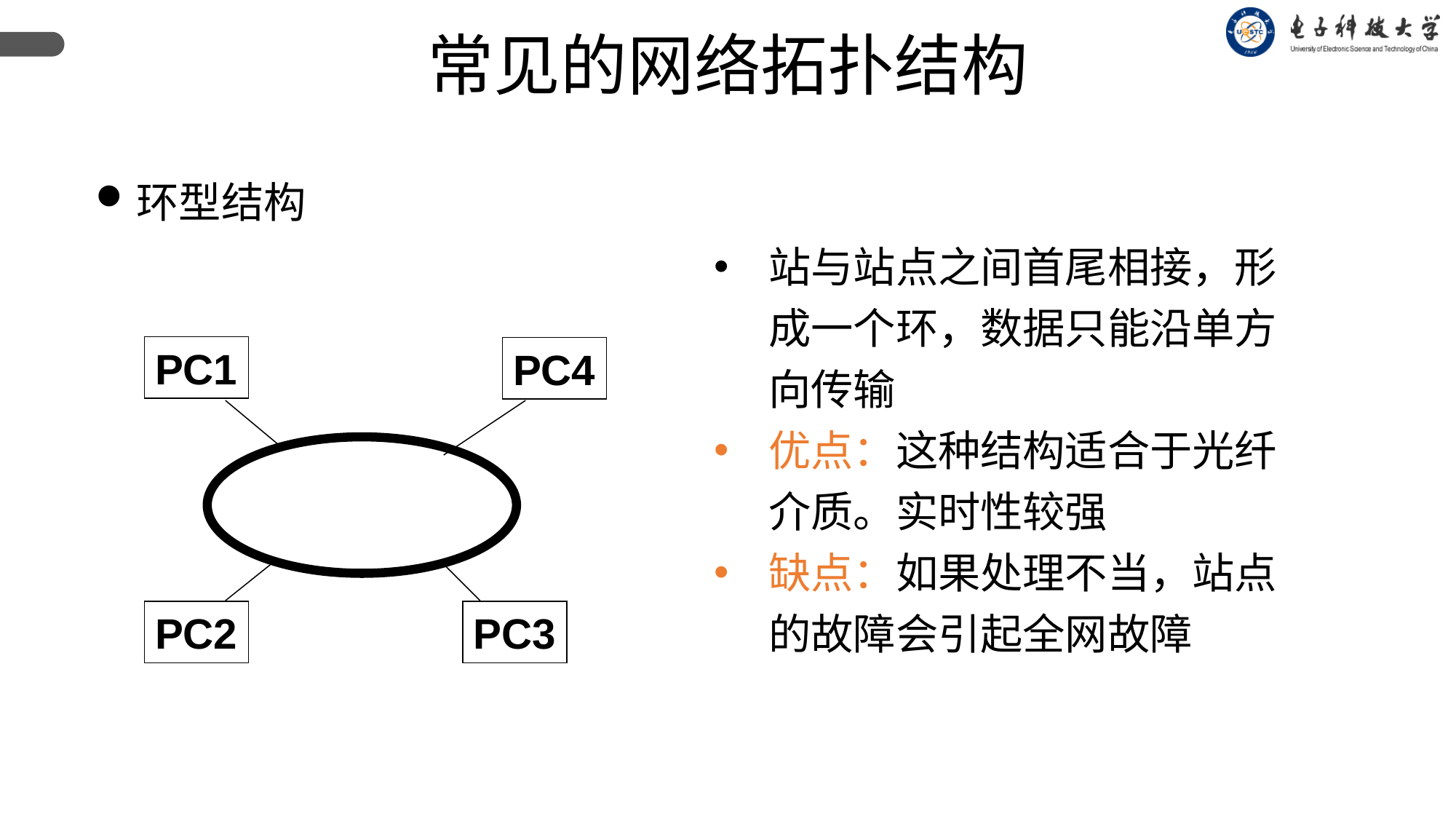

常见的网络拓扑结构
环型结构
站与站点之间首尾相接，形成一个环，数据只能沿单方向传输
优点：这种结构适合于光纤介质。实时性较强
缺点：如果处理不当，站点的故障会引起全网故障
PC1
PC4
PC2
PC3

70